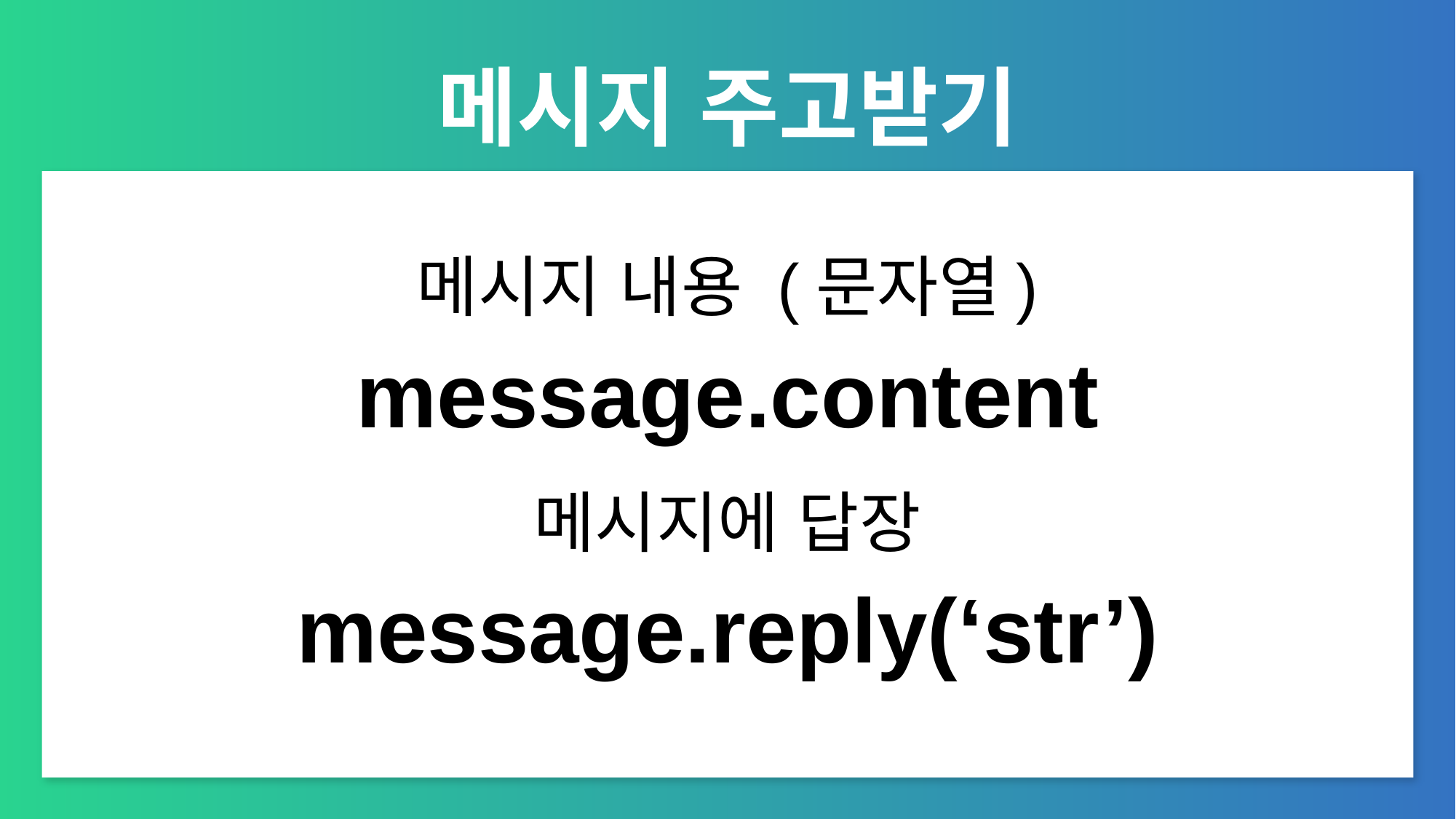

# 메시지 주고받기
메시지 내용 (문자열)
message.content
메시지에 답장
message.reply(‘str’)